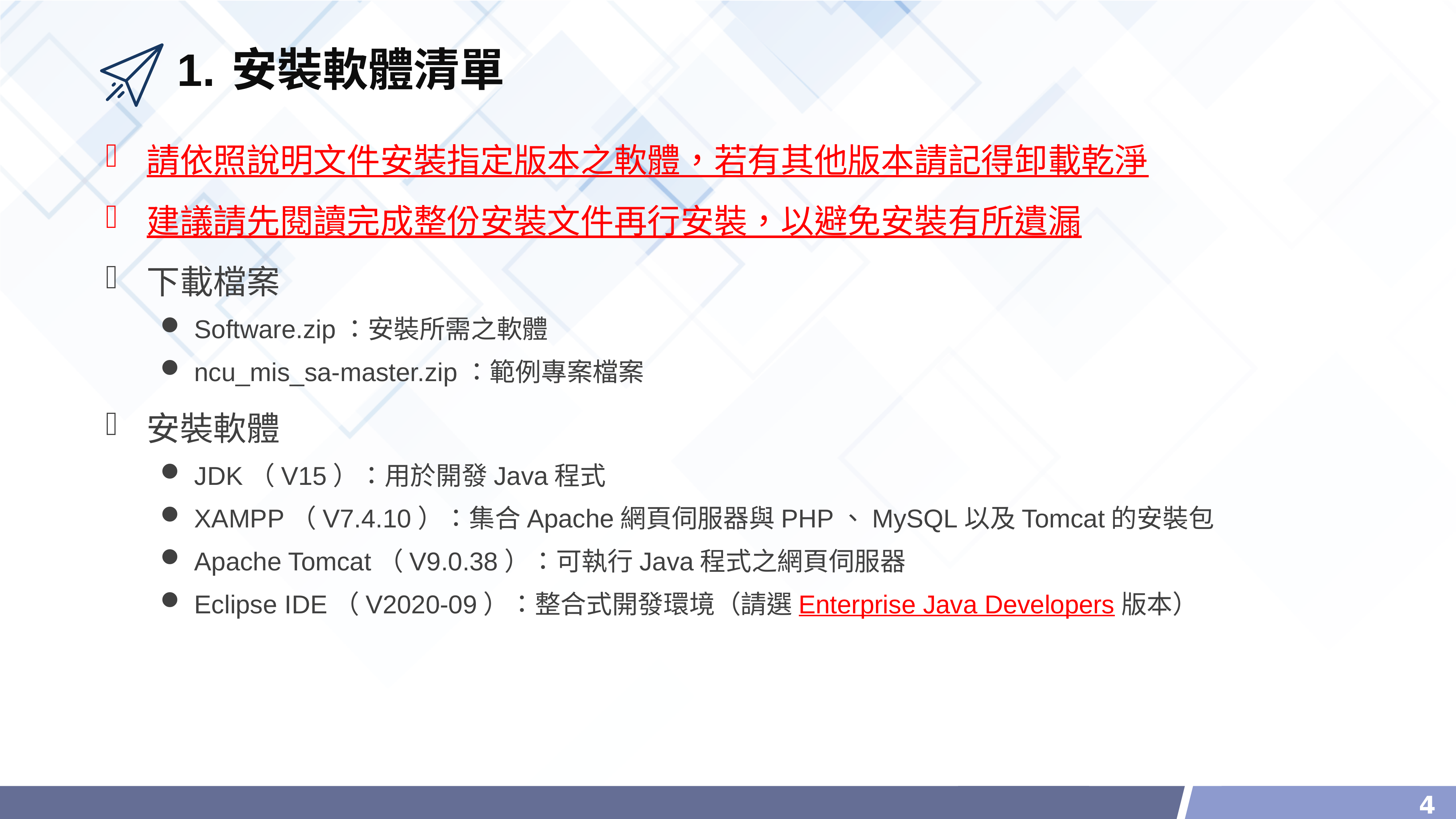

# 1.	安裝軟體清單
請依照說明文件安裝指定版本之軟體，若有其他版本請記得卸載乾淨
建議請先閱讀完成整份安裝文件再行安裝，以避免安裝有所遺漏
下載檔案
Software.zip：安裝所需之軟體
ncu_mis_sa-master.zip：範例專案檔案
安裝軟體
JDK（V15）：用於開發Java程式
XAMPP（V7.4.10）：集合Apache網頁伺服器與PHP、MySQL以及Tomcat的安裝包
Apache Tomcat（V9.0.38）：可執行Java程式之網頁伺服器
Eclipse IDE（V2020-09）：整合式開發環境（請選Enterprise Java Developers版本）
4